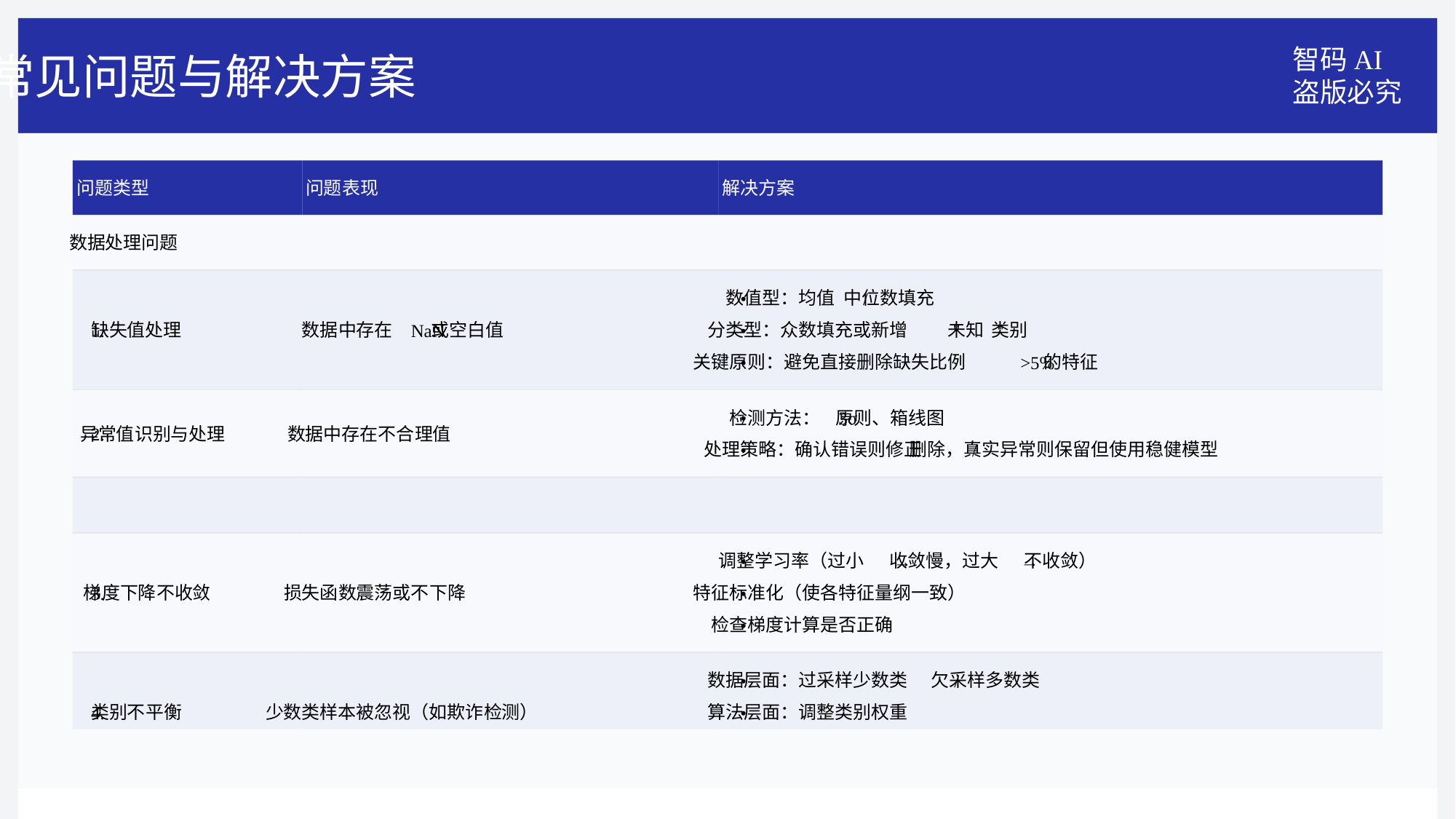

智码AI
盗版必究
常⻅问题与解决⽅案

问题类型
问题表现
解决⽅案

数据处理问题

数值型：均值
中位数填充
•
/
缺失值处理
数据中存在
或空⽩值
分类型：众数填充或新增
未知
类别
1.
NaN
•
"
"
关键原则：避免直接删除缺失⽐例
的特征
•
>5%

检测⽅法：
原则、箱线图
•
3σ
异常值识别与处理
数据中存在不合理值
2.
处理策略：确认错误则修正
删除，真实异常则保留但使⽤稳健模型
•
/

调整学习率（过⼩
收敛慢，过⼤
不收敛）
•
→
→
梯度下降不收敛
损失函数震荡或不下降
特征标准化（使各特征量纲⼀致）
3.
•
检查梯度计算是否正确
•

数据层⾯：过采样少数类
⽋采样多数类
•
/
类别不平衡
少数类样本被忽视（如欺诈检测）
算法层⾯：调整类别权重
4.
•